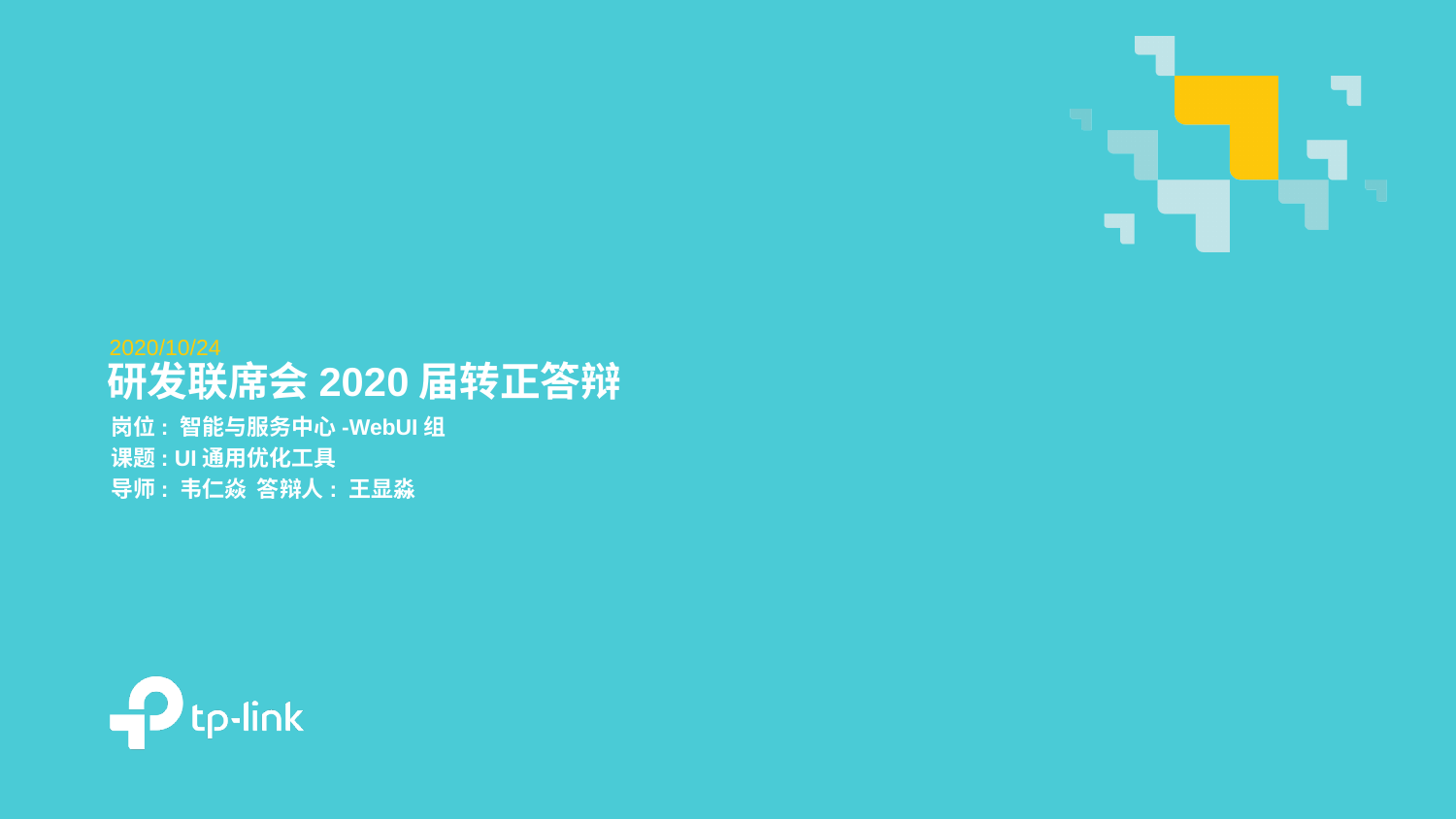

2020/10/24
研发联席会2020届转正答辩

岗位: 智能与服务中心-WebUI组
课题: UI通用优化工具
导师: 韦仁焱  答辩人: 王显淼